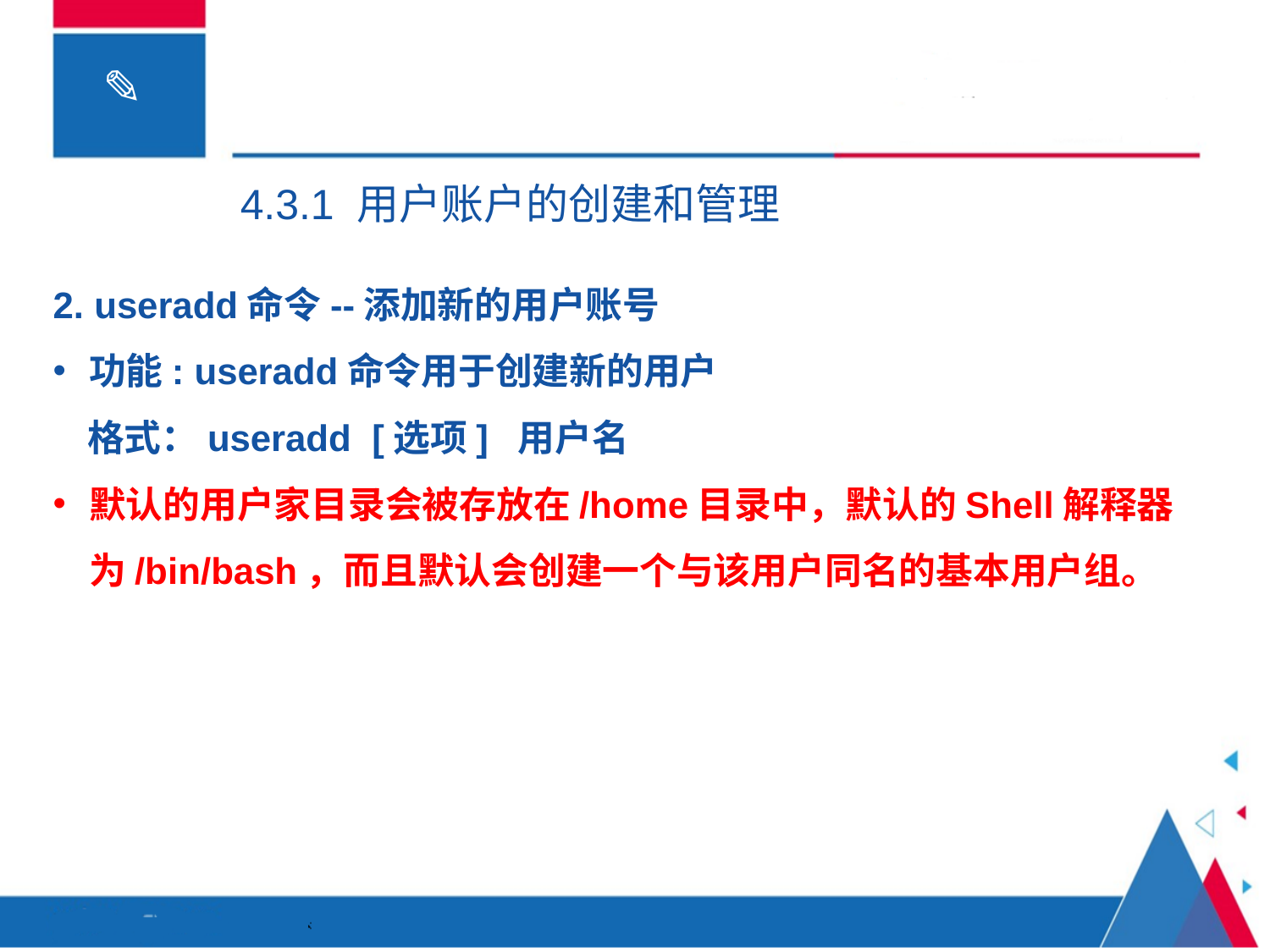

4.3.1 用户账户的创建和管理
2. useradd命令--添加新的用户账号
功能: useradd命令用于创建新的用户
   格式：useradd  [选项]  用户名
默认的用户家目录会被存放在/home目录中，默认的Shell解释器为/bin/bash，而且默认会创建一个与该用户同名的基本用户组。